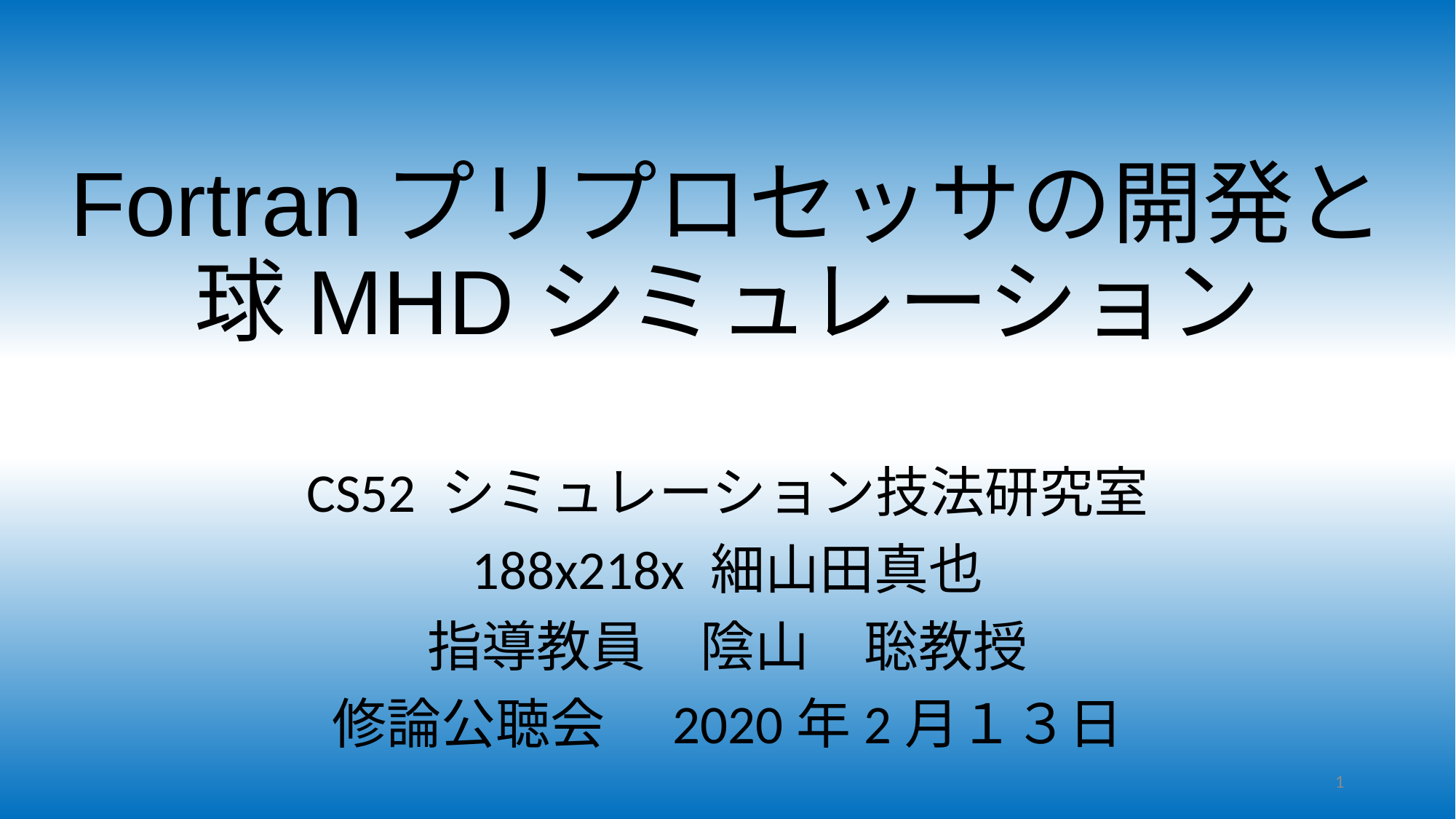

# Fortranプリプロセッサの開発と 球MHDシミュレーション
CS52 シミュレーション技法研究室
188x218x 細山田真也
指導教員　陰山　聡教授
修論公聴会　2020年2月１３日
1